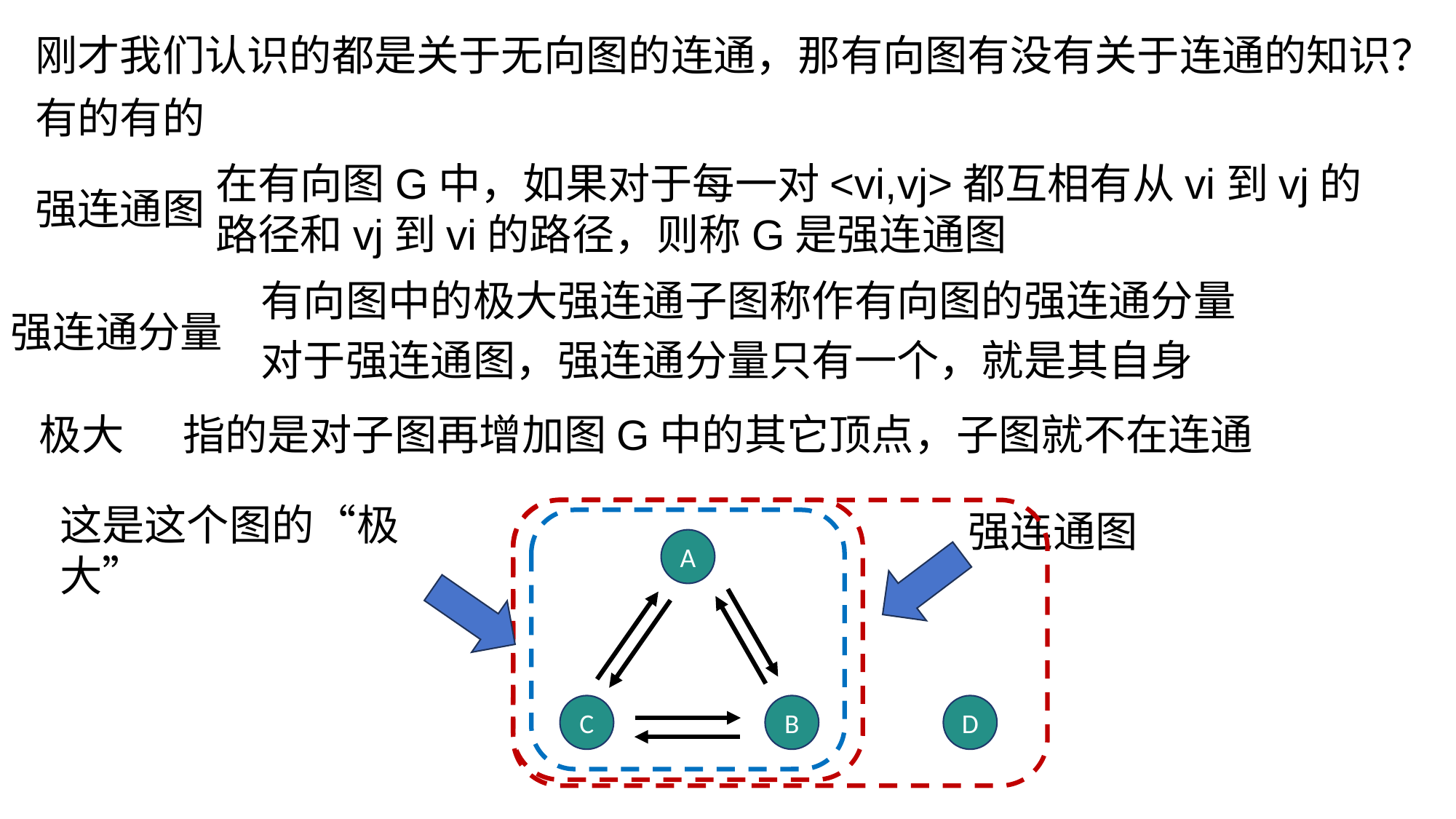

刚才我们认识的都是关于无向图的连通，那有向图有没有关于连通的知识？
有的有的
在有向图G中，如果对于每一对<vi,vj>都互相有从vi到vj的路径和vj到vi的路径，则称G是强连通图
强连通图
有向图中的极大强连通子图称作有向图的强连通分量
强连通分量
对于强连通图，强连通分量只有一个，就是其自身
极大
指的是对子图再增加图G中的其它顶点，子图就不在连通
这是这个图的“极大”
强连通图

A

C
B
D